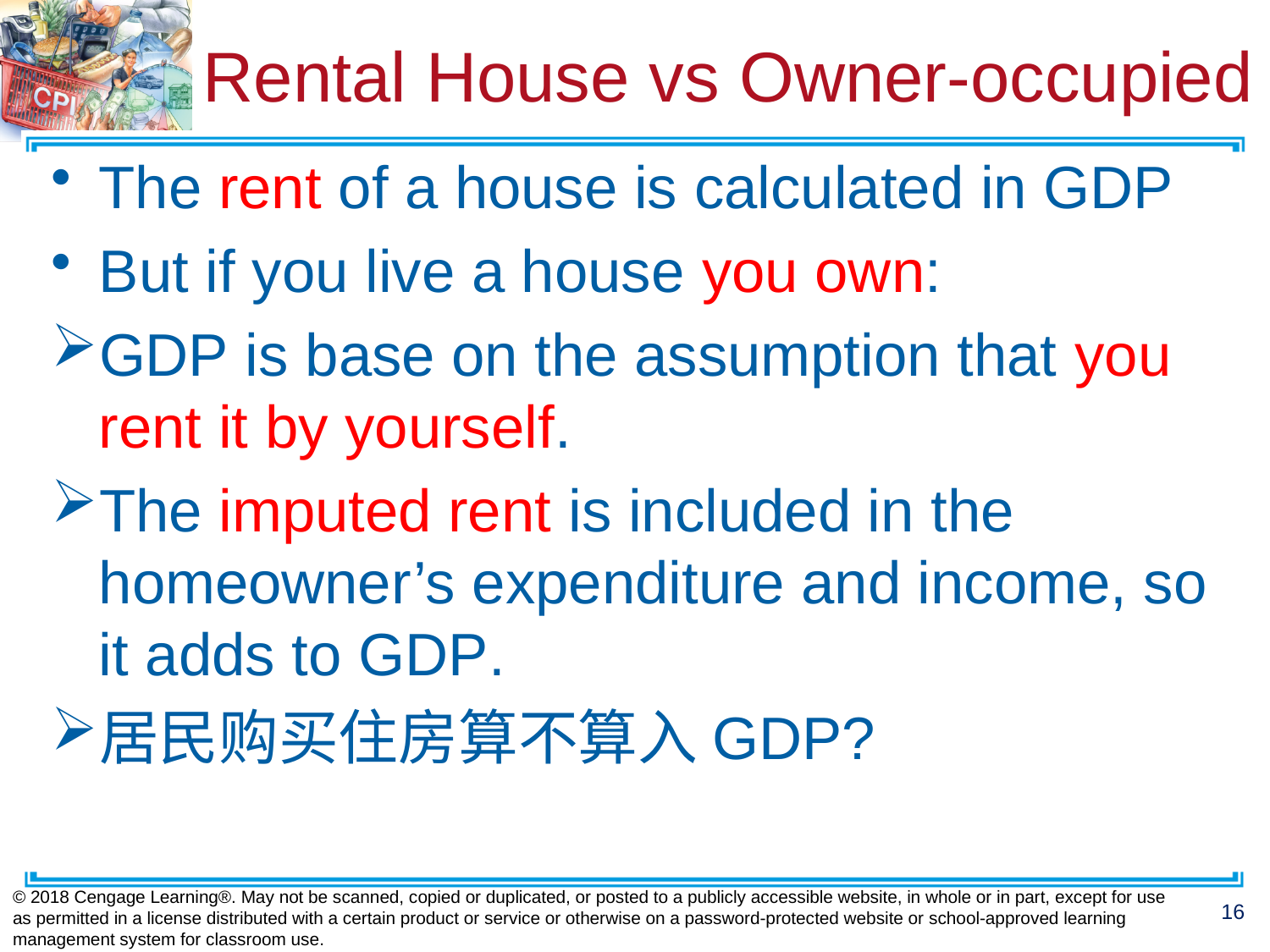

# Rental House vs Owner-occupied
The rent of a house is calculated in GDP
But if you live a house you own:
GDP is base on the assumption that you rent it by yourself.
The imputed rent is included in the homeowner’s expenditure and income, so it adds to GDP.
居民购买住房算不算入GDP?

© 2018 Cengage Learning®. May not be scanned, copied or duplicated, or posted to a publicly accessible website, in whole or in part, except for use as permitted in a license distributed with a certain product or service or otherwise on a password-protected website or school-approved learning management system for classroom use.
16